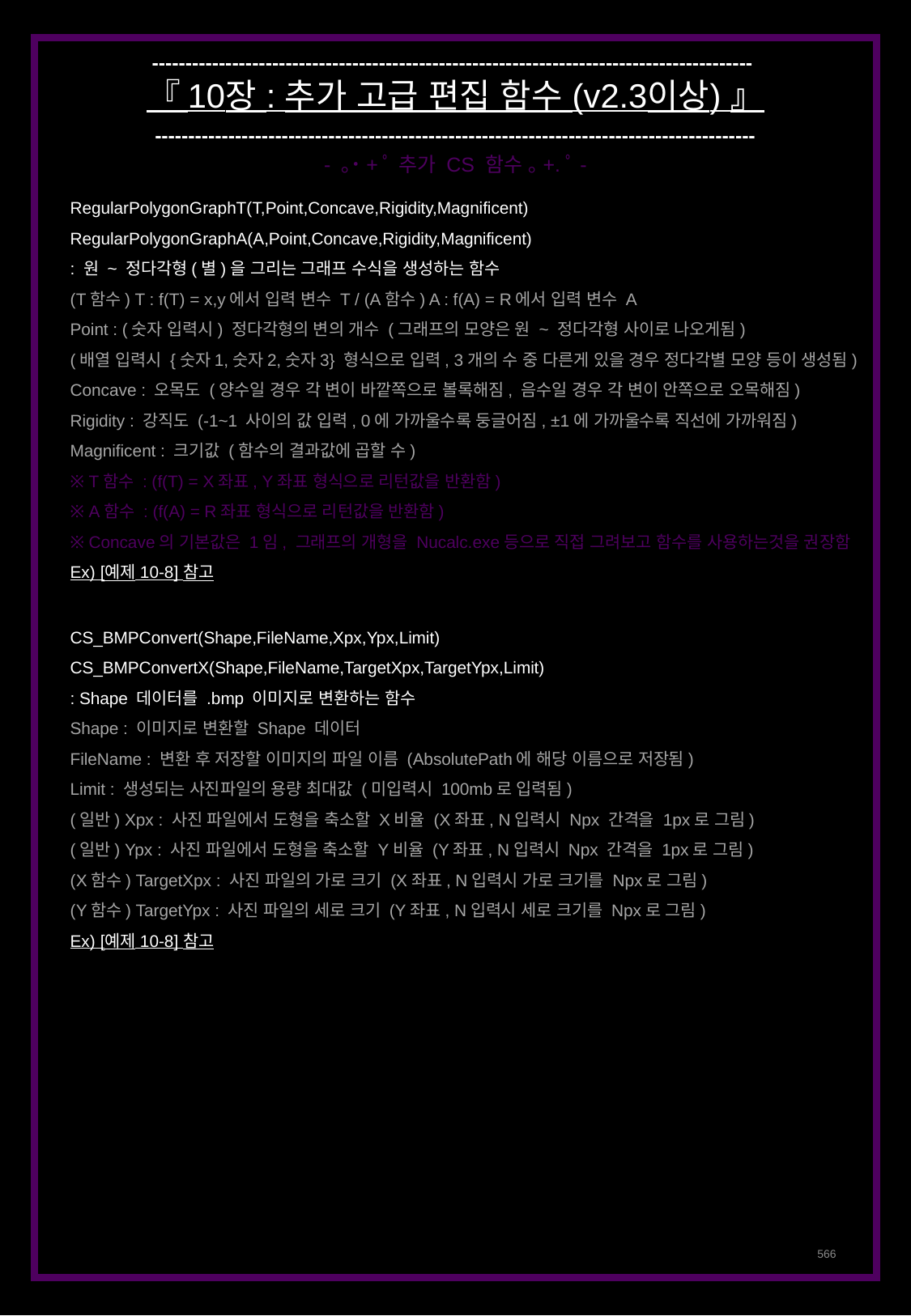

------------------------------------------------------------------------------------------
『 10장 : 추가 고급 편집 함수 (v2.3이상) 』
------------------------------------------------------------------------------------------
- ｡˙+ﾟ 추가 CS 함수 ｡+.ﾟ-
RegularPolygonGraphT(T,Point,Concave,Rigidity,Magnificent)
RegularPolygonGraphA(A,Point,Concave,Rigidity,Magnificent)
: 원 ~ 정다각형(별)을 그리는 그래프 수식을 생성하는 함수
(T함수) T : f(T) = x,y에서 입력 변수 T / (A함수) A : f(A) = R에서 입력 변수 A
Point : (숫자 입력시) 정다각형의 변의 개수 (그래프의 모양은 원 ~ 정다각형 사이로 나오게됨)
(배열 입력시 {숫자1,숫자2,숫자3} 형식으로 입력, 3개의 수 중 다른게 있을 경우 정다각별 모양 등이 생성됨)
Concave : 오목도 (양수일 경우 각 변이 바깥쪽으로 볼록해짐, 음수일 경우 각 변이 안쪽으로 오목해짐)
Rigidity : 강직도 (-1~1 사이의 값 입력, 0에 가까울수록 둥글어짐, ±1에 가까울수록 직선에 가까워짐)
Magnificent : 크기값 (함수의 결과값에 곱할 수)
※ T함수 : (f(T) = X좌표, Y좌표 형식으로 리턴값을 반환함)
※ A함수 : (f(A) = R좌표 형식으로 리턴값을 반환함)
※ Concave의 기본값은 1임, 그래프의 개형을 Nucalc.exe등으로 직접 그려보고 함수를 사용하는것을 권장함
Ex) [예제 10-8] 참고

CS_BMPConvert(Shape,FileName,Xpx,Ypx,Limit)
CS_BMPConvertX(Shape,FileName,TargetXpx,TargetYpx,Limit)
: Shape 데이터를 .bmp 이미지로 변환하는 함수
Shape : 이미지로 변환할 Shape 데이터
FileName : 변환 후 저장할 이미지의 파일 이름 (AbsolutePath에 해당 이름으로 저장됨)
Limit : 생성되는 사진파일의 용량 최대값 (미입력시 100mb로 입력됨)
(일반) Xpx : 사진 파일에서 도형을 축소할 X비율 (X좌표, N입력시 Npx 간격을 1px로 그림)
(일반) Ypx : 사진 파일에서 도형을 축소할 Y비율 (Y좌표, N입력시 Npx 간격을 1px로 그림)
(X함수) TargetXpx : 사진 파일의 가로 크기 (X좌표, N입력시 가로 크기를 Npx로 그림)
(Y함수) TargetYpx : 사진 파일의 세로 크기 (Y좌표, N입력시 세로 크기를 Npx로 그림)
Ex) [예제 10-8] 참고
566